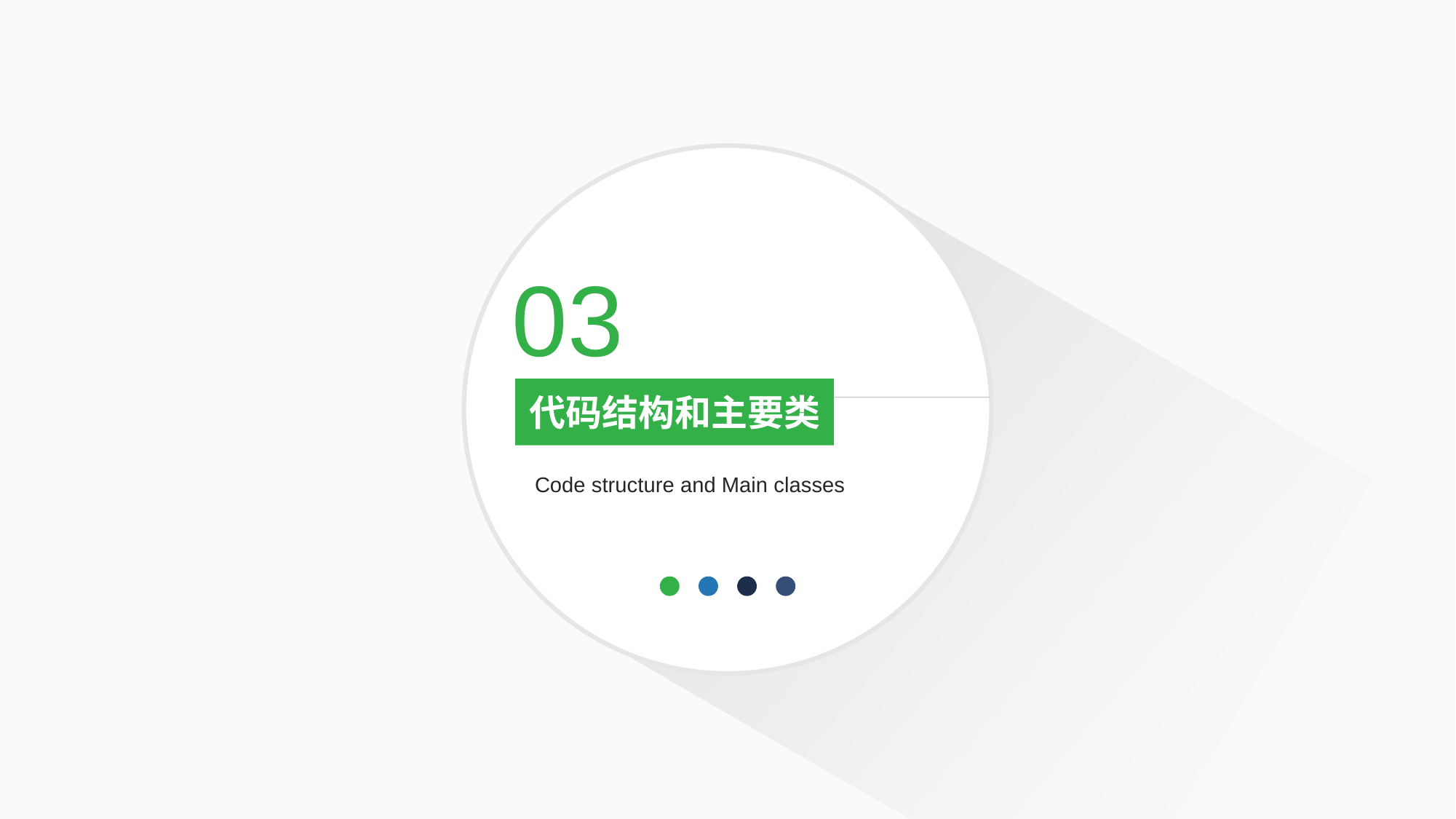

03

代码结构和主要类
Code structure and Main classes